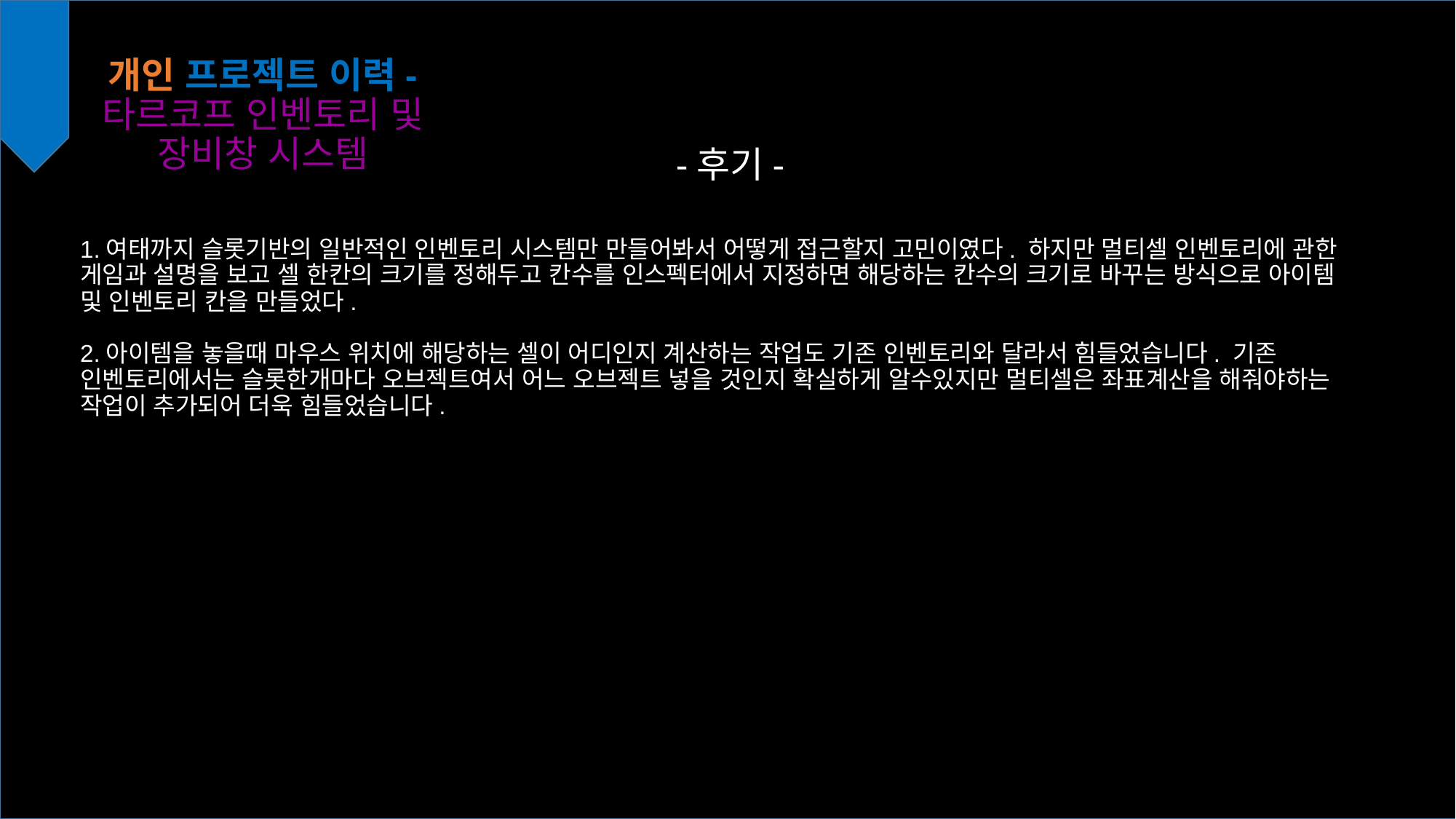

개인 프로젝트 이력- 타르코프 인벤토리 및 장비창 시스템
-후기-

1.여태까지 슬롯기반의 일반적인 인벤토리 시스템만 만들어봐서 어떻게 접근할지 고민이였다. 하지만 멀티셀 인벤토리에 관한 게임과 설명을 보고 셀 한칸의 크기를 정해두고 칸수를 인스펙터에서 지정하면 해당하는 칸수의 크기로 바꾸는 방식으로 아이템 및 인벤토리 칸을 만들었다.

2.아이템을 놓을때 마우스 위치에 해당하는 셀이 어디인지 계산하는 작업도 기존 인벤토리와 달라서 힘들었습니다. 기존 인벤토리에서는 슬롯한개마다 오브젝트여서 어느 오브젝트 넣을 것인지 확실하게 알수있지만 멀티셀은 좌표계산을 해줘야하는 작업이 추가되어 더욱 힘들었습니다.